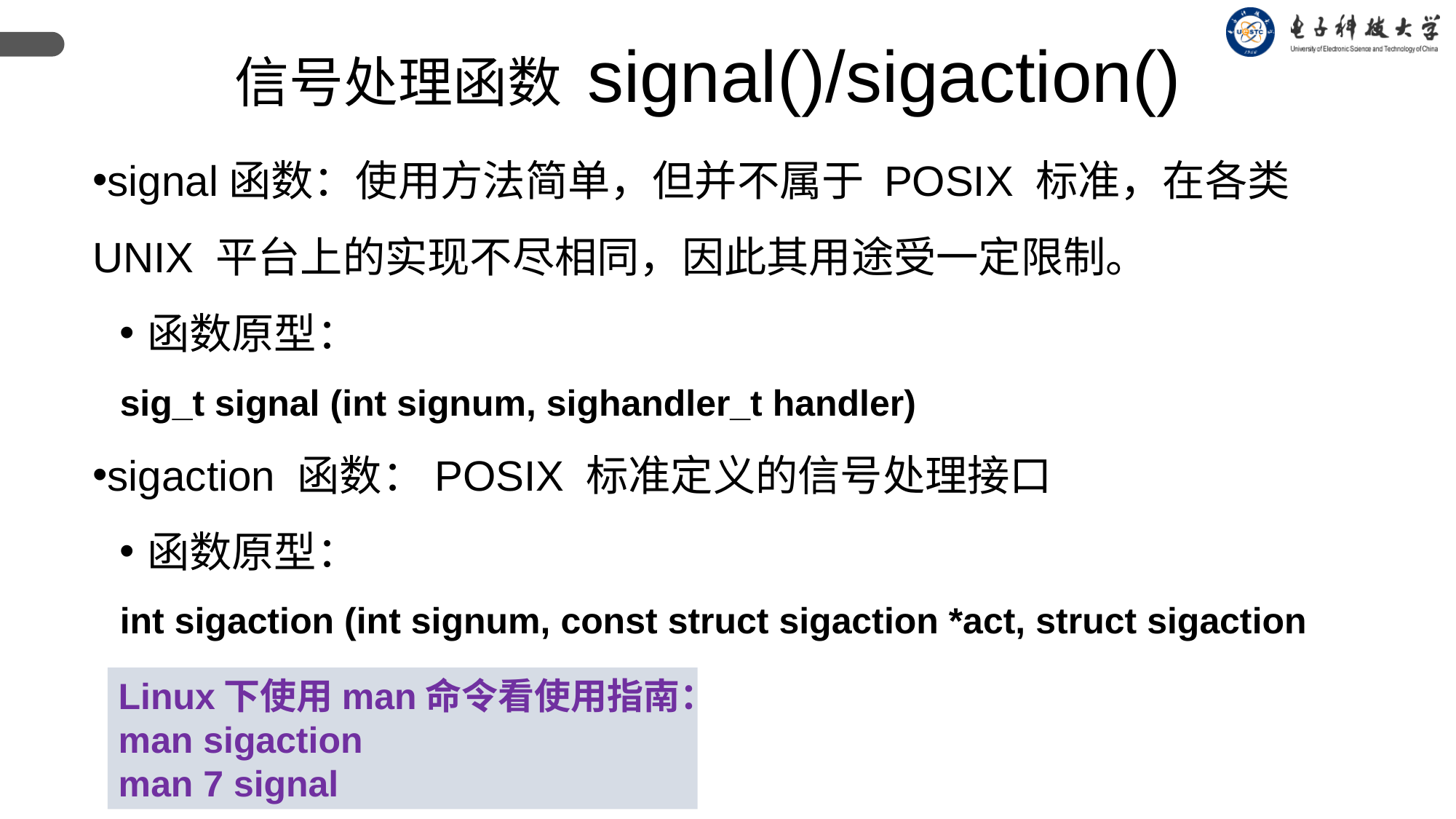

信号处理函数 signal()/sigaction()
signal函数：使用方法简单，但并不属于 POSIX 标准，在各类 UNIX 平台上的实现不尽相同，因此其用途受一定限制。
函数原型：
sig_t signal (int signum, sighandler_t handler)
sigaction 函数：POSIX 标准定义的信号处理接口
函数原型：
int sigaction (int signum, const struct sigaction *act, struct sigaction *oldact)

Linux下使用man命令看使用指南：
man sigaction
man 7 signal